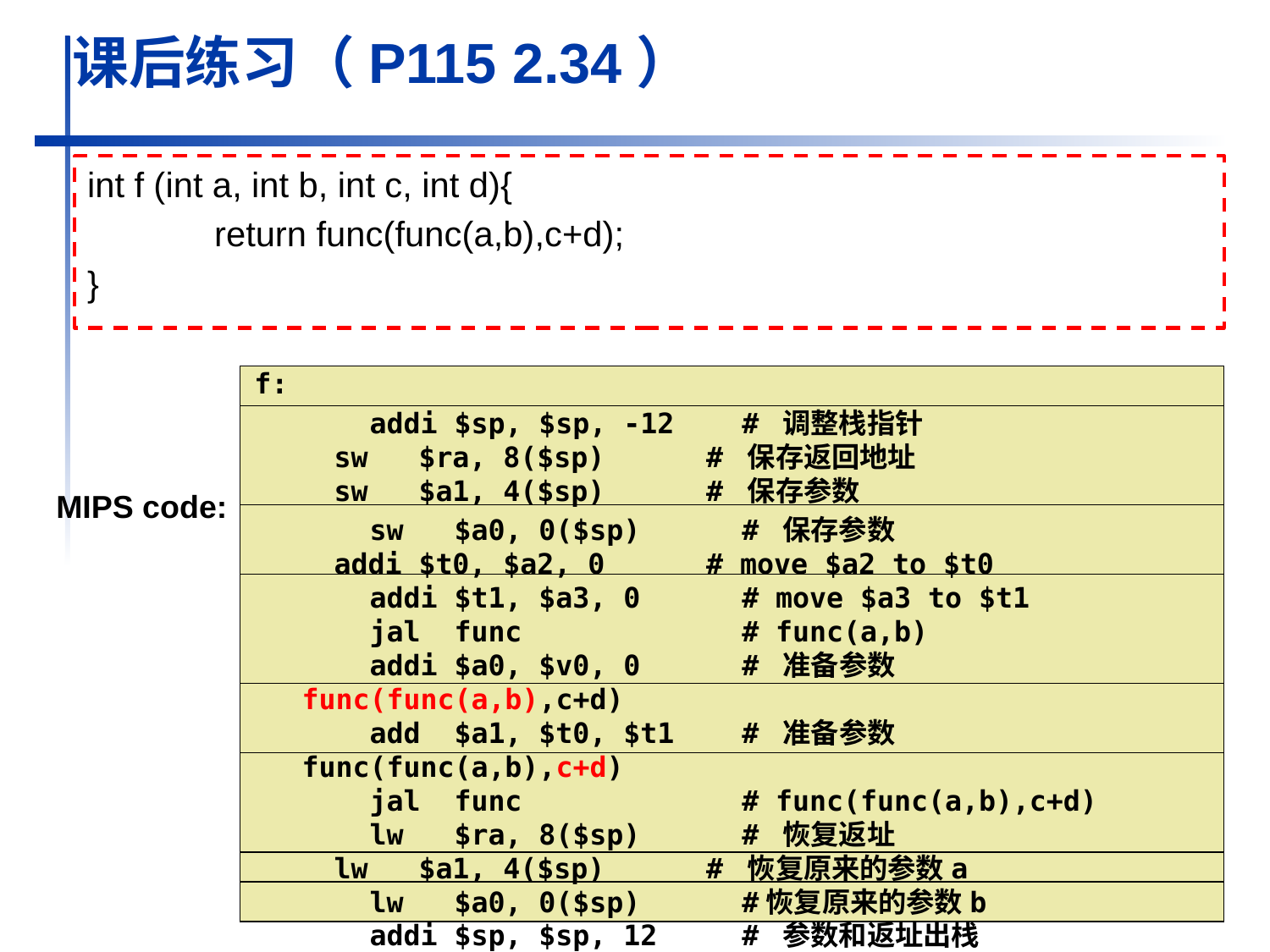

# 课后练习（P115 2.34）
int f (int a, int b, int c, int d){
	return func(func(a,b),c+d);
}
f:
	    addi $sp, $sp, -12    # 调整栈指针
    sw   $ra, 8($sp)      # 保存返回地址
    sw   $a1, 4($sp)      # 保存参数
	    sw   $a0, 0($sp)      # 保存参数
    addi $t0, $a2, 0      # move $a2 to $t0
    addi $t1, $a3, 0      # move $a3 to $t1
    jal  func             # func(a,b)
    addi $a0, $v0, 0      # 准备参数func(func(a,b),c+d)
    add  $a1, $t0, $t1    # 准备参数func(func(a,b),c+d)
    jal  func             # func(func(a,b),c+d)
    lw   $ra, 8($sp)      # 恢复返址
    lw   $a1, 4($sp)      # 恢复原来的参数a
    lw   $a0, 0($sp)      #恢复原来的参数b
    addi $sp, $sp, 12     # 参数和返址出栈
    jr   $ra              #并返回

MIPS code:

Chapter 2 — Instructions: Language of the Computer — 74